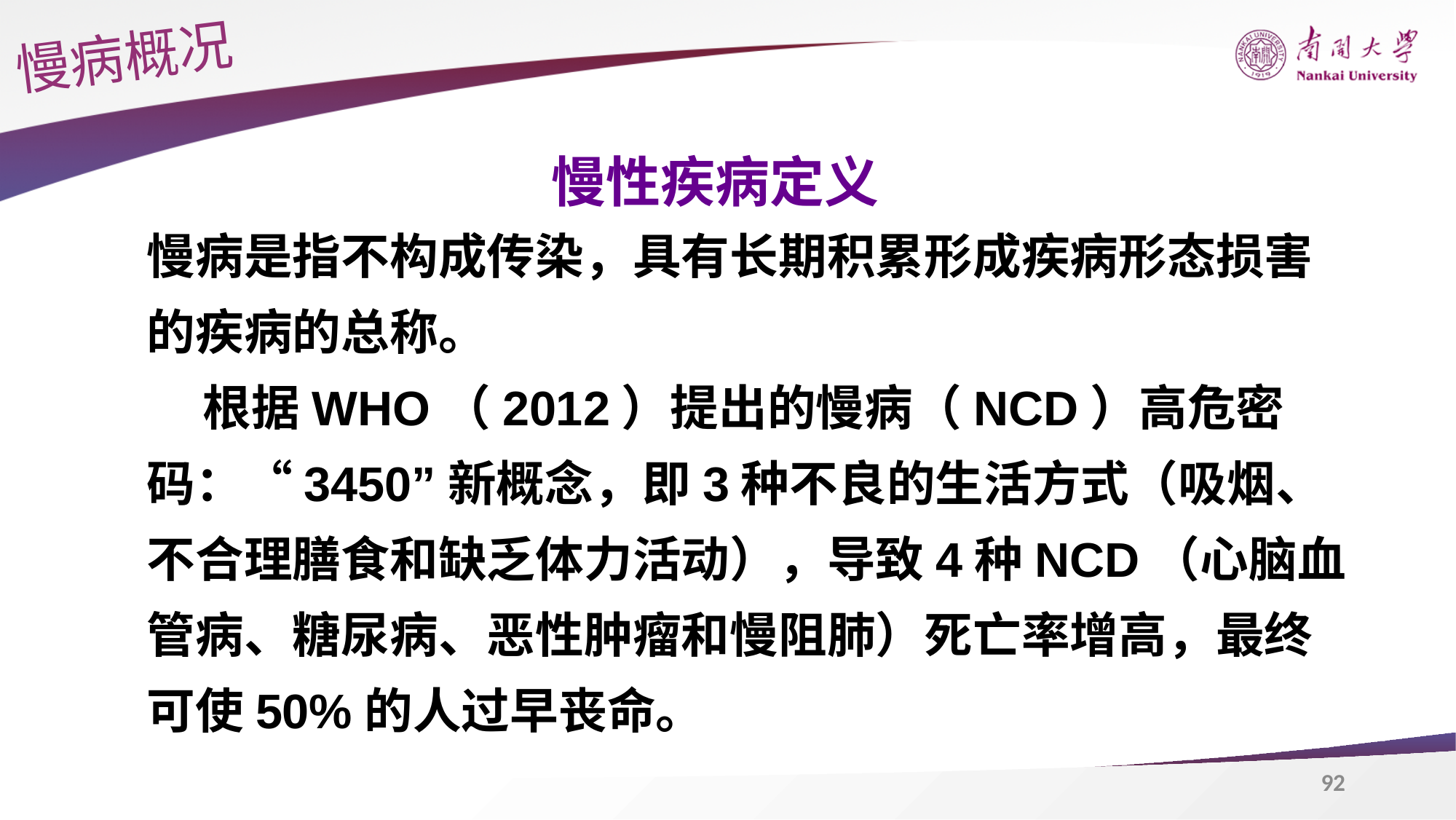

慢病概况
慢性疾病定义
慢病是指不构成传染，具有长期积累形成疾病形态损害的疾病的总称。
    根据WHO（2012）提出的慢病（NCD）高危密码：“3450”新概念，即3种不良的生活方式（吸烟、不合理膳食和缺乏体力活动），导致4种NCD（心脑血管病、糖尿病、恶性肿瘤和慢阻肺）死亡率增高，最终可使50%的人过早丧命。

92